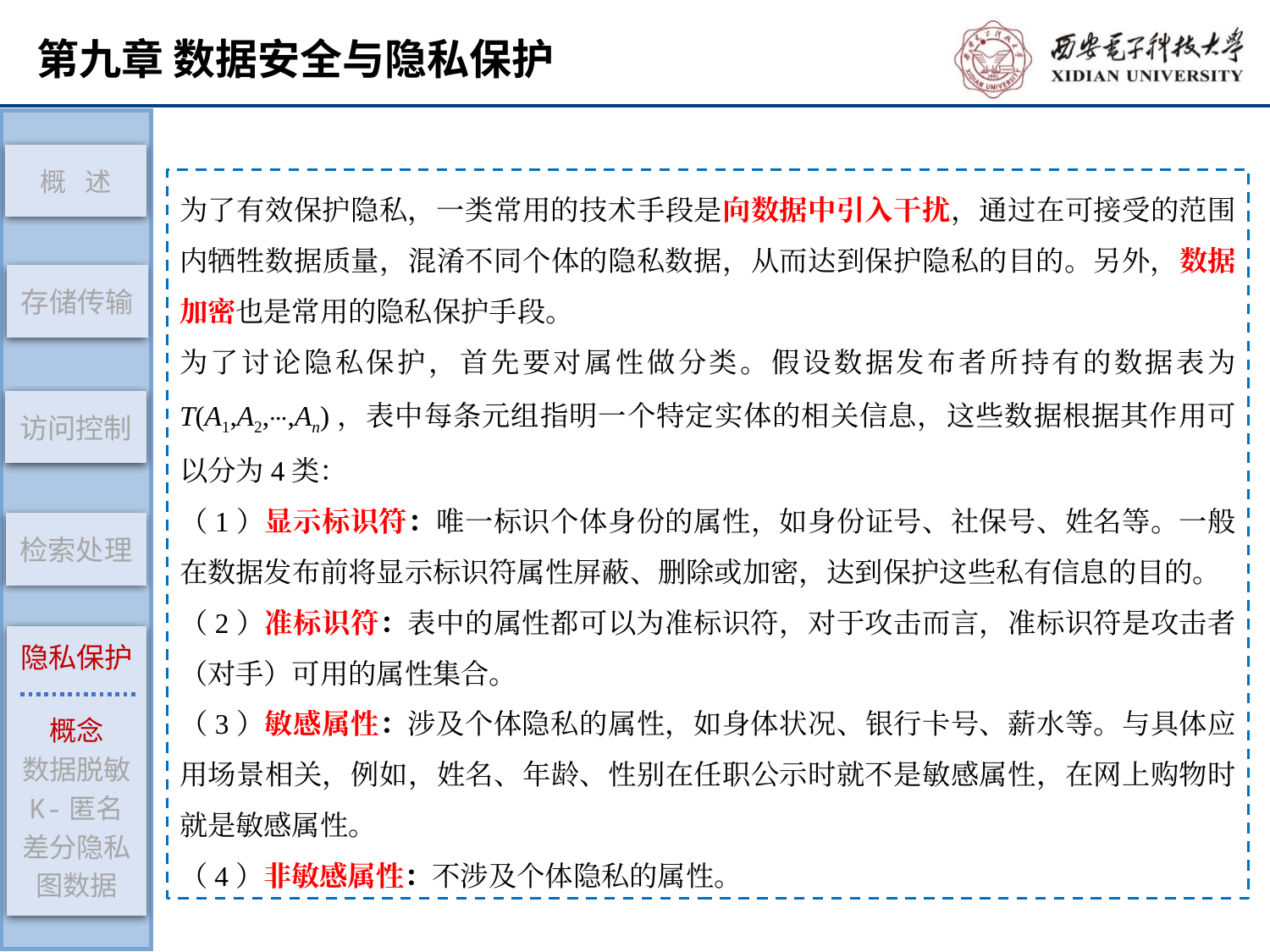

存储传输
访问控制
检索处理
隐私保护

概念
数据脱敏
K-匿名
差分隐私
图数据
概   述
为了有效保护隐私，一类常用的技术手段是向数据中引入干扰，通过在可接受的范围内牺牲数据质量，混淆不同个体的隐私数据，从而达到保护隐私的目的。另外，数据加密也是常用的隐私保护手段。
为了讨论隐私保护，首先要对属性做分类。假设数据发布者所持有的数据表为 T(A1,A2,⋯,An)，表中每条元组指明一个特定实体的相关信息，这些数据根据其作用可以分为4类：
（1）显示标识符：唯一标识个体身份的属性，如身份证号、社保号、姓名等。一般在数据发布前将显示标识符属性屏蔽、删除或加密，达到保护这些私有信息的目的。
（2）准标识符：表中的属性都可以为准标识符，对于攻击而言，准标识符是攻击者（对手）可用的属性集合。
（3）敏感属性：涉及个体隐私的属性，如身体状况、银行卡号、薪水等。与具体应用场景相关，例如，姓名、年龄、性别在任职公示时就不是敏感属性，在网上购物时就是敏感属性。
（4）非敏感属性：不涉及个体隐私的属性。